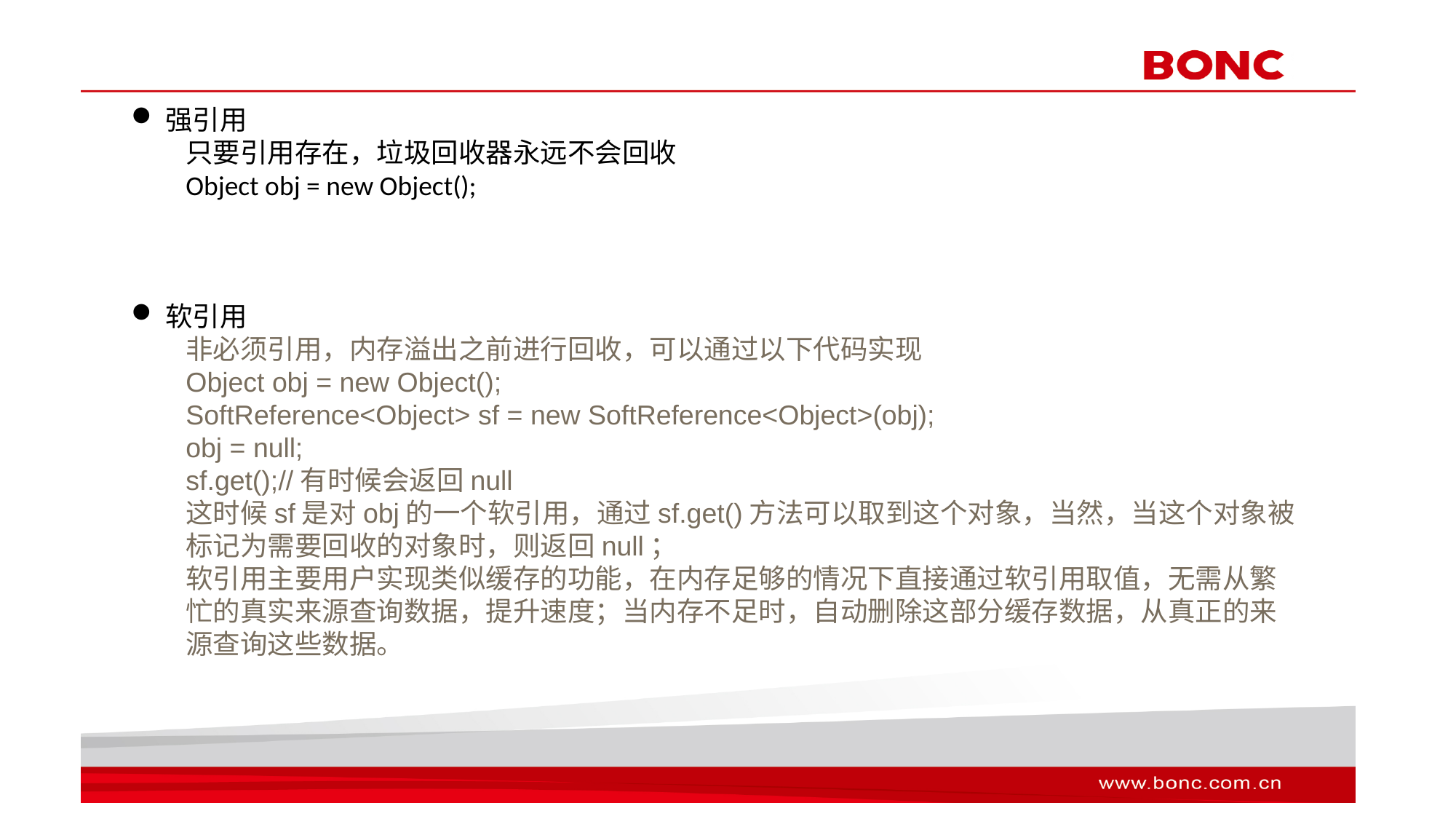

强引用
只要引用存在，垃圾回收器永远不会回收
Object obj = new Object();

软引用
非必须引用，内存溢出之前进行回收，可以通过以下代码实现
Object obj = new Object();
SoftReference<Object> sf = new SoftReference<Object>(obj);
obj = null;
sf.get();//有时候会返回null
这时候sf是对obj的一个软引用，通过sf.get()方法可以取到这个对象，当然，当这个对象被标记为需要回收的对象时，则返回null；
软引用主要用户实现类似缓存的功能，在内存足够的情况下直接通过软引用取值，无需从繁忙的真实来源查询数据，提升速度；当内存不足时，自动删除这部分缓存数据，从真正的来源查询这些数据。